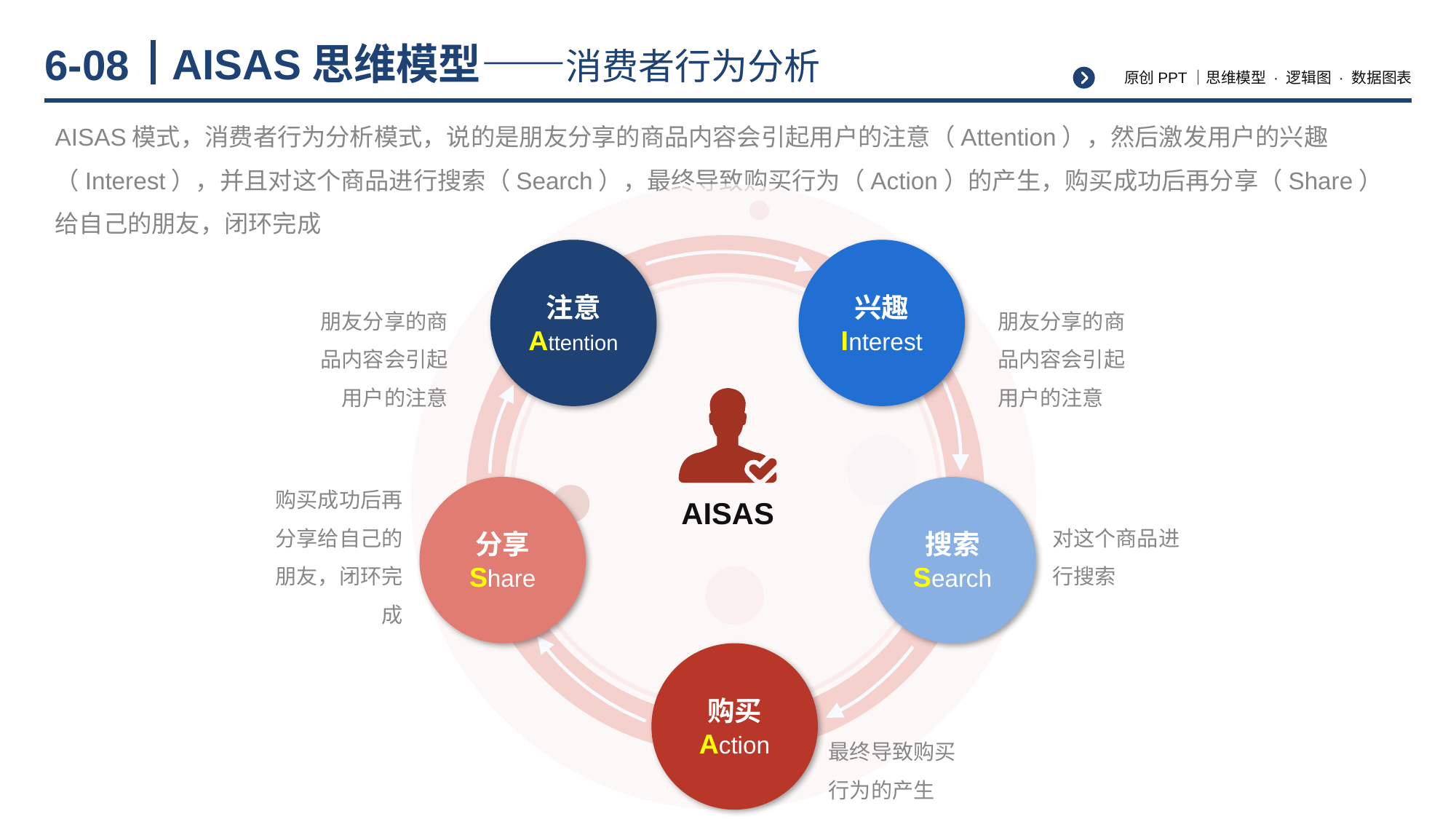

# AISAS思维模型——消费者行为分析
6-08
AISAS模式，消费者行为分析模式，说的是朋友分享的商品内容会引起用户的注意（Attention），然后激发用户的兴趣（Interest），并且对这个商品进行搜索（Search），最终导致购买行为（Action）的产生，购买成功后再分享（Share）给自己的朋友，闭环完成

注意
Attention
兴趣
Interest

分享
Share
搜索
Search

AISAS

购买
Action
朋友分享的商品内容会引起用户的注意
朋友分享的商品内容会引起用户的注意
购买成功后再分享给自己的朋友，闭环完成
对这个商品进行搜索
最终导致购买行为的产生